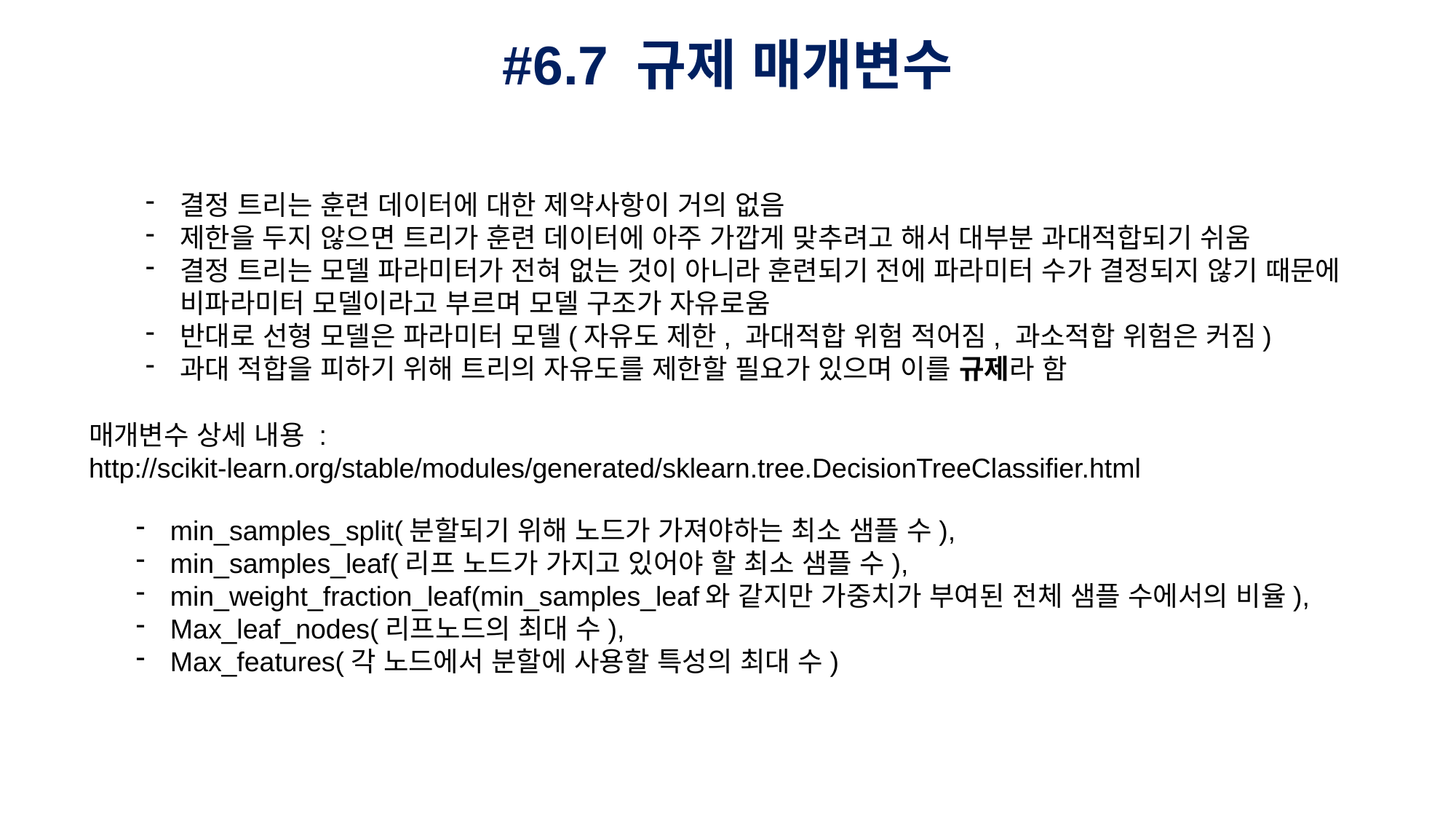

#6.7 규제 매개변수
결정 트리는 훈련 데이터에 대한 제약사항이 거의 없음
제한을 두지 않으면 트리가 훈련 데이터에 아주 가깝게 맞추려고 해서 대부분 과대적합되기 쉬움
결정 트리는 모델 파라미터가 전혀 없는 것이 아니라 훈련되기 전에 파라미터 수가 결정되지 않기 때문에 비파라미터 모델이라고 부르며 모델 구조가 자유로움
반대로 선형 모델은 파라미터 모델(자유도 제한, 과대적합 위험 적어짐, 과소적합 위험은 커짐)
과대 적합을 피하기 위해 트리의 자유도를 제한할 필요가 있으며 이를 규제라 함

매개변수 상세 내용 :
http://scikit-learn.org/stable/modules/generated/sklearn.tree.DecisionTreeClassifier.html
min_samples_split(분할되기 위해 노드가 가져야하는 최소 샘플 수),
min_samples_leaf(리프 노드가 가지고 있어야 할 최소 샘플 수),
min_weight_fraction_leaf(min_samples_leaf와 같지만 가중치가 부여된 전체 샘플 수에서의 비율),
Max_leaf_nodes(리프노드의 최대 수),
Max_features(각 노드에서 분할에 사용할 특성의 최대 수)